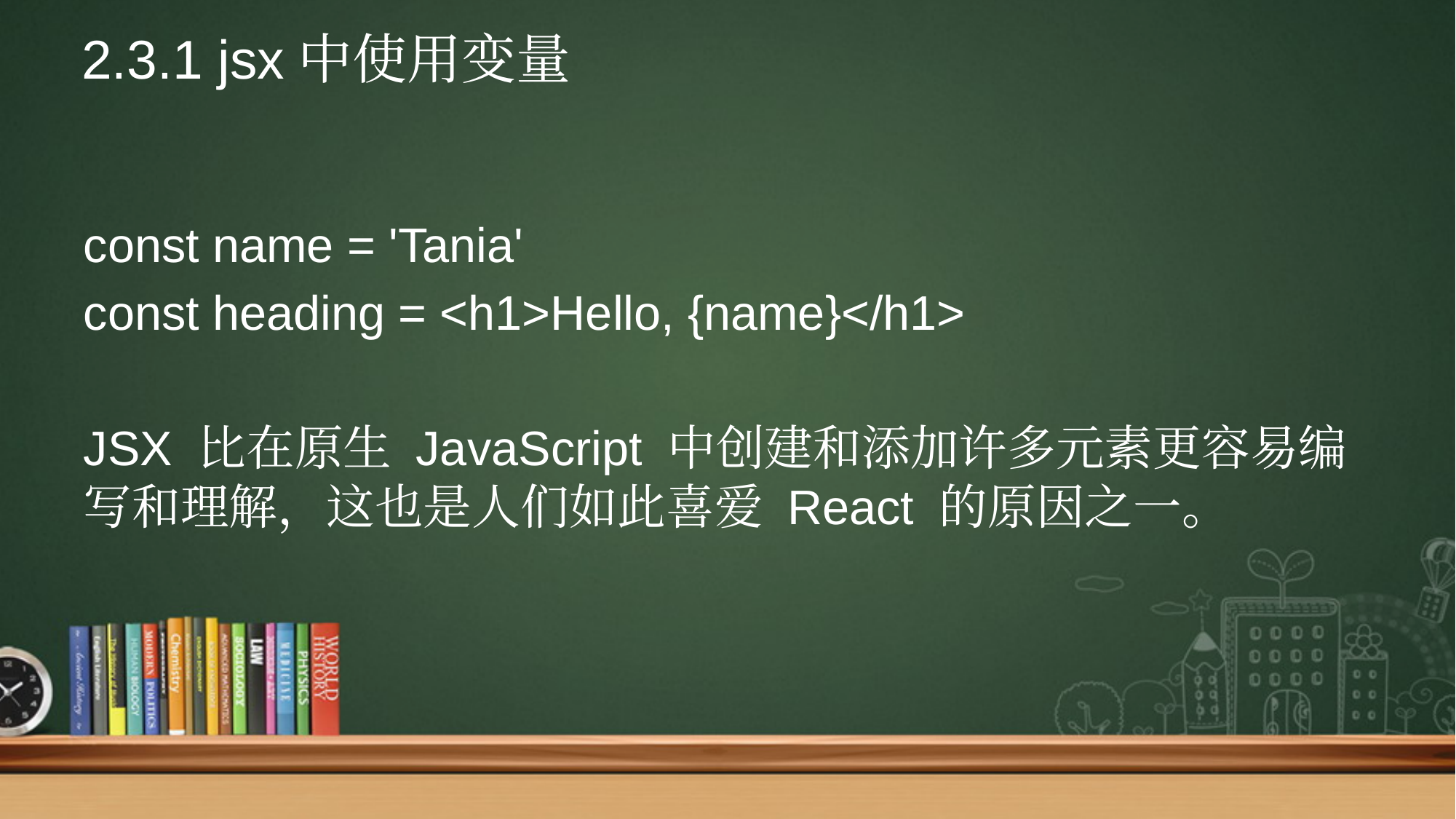

# 2.3.1 jsx中使用变量

const name = 'Tania'
const heading = <h1>Hello, {name}</h1>

JSX 比在原生 JavaScript 中创建和添加许多元素更容易编写和理解，这也是人们如此喜爱 React 的原因之一。